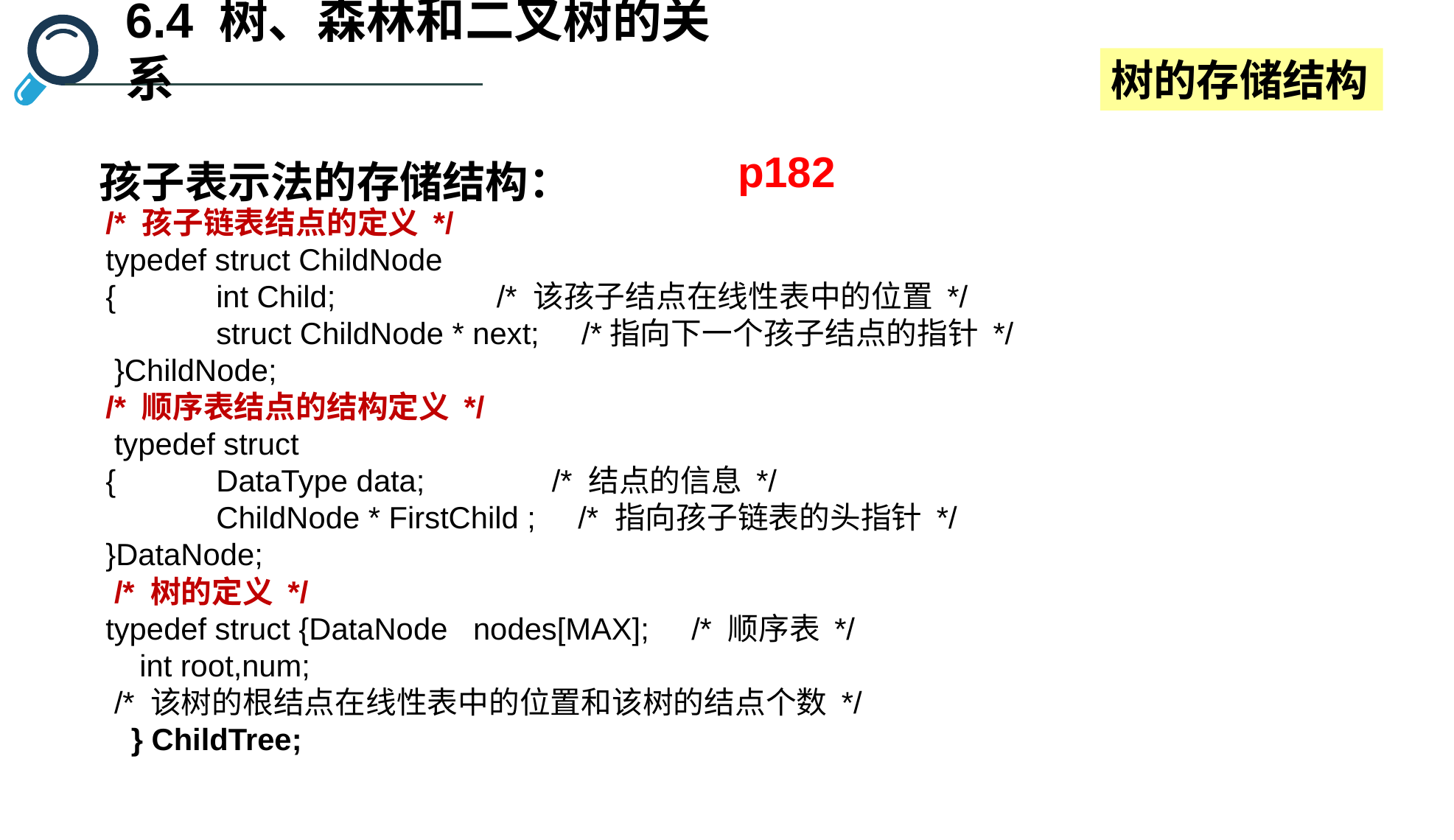

6.4 树、森林和二叉树的关系
树的存储结构
p182
孩子表示法的存储结构：
/* 孩子链表结点的定义 */
typedef struct ChildNode
{	int Child;                   /* 该孩子结点在线性表中的位置 */
	struct ChildNode * next;     /*指向下一个孩子结点的指针 */
 }ChildNode;
/* 顺序表结点的结构定义 */
 typedef struct
{	DataType data;               /* 结点的信息 */
	ChildNode * FirstChild ;     /* 指向孩子链表的头指针 */
}DataNode;
 /* 树的定义 */
typedef struct {DataNode   nodes[MAX];     /* 顺序表 */
    int root,num;
 /* 该树的根结点在线性表中的位置和该树的结点个数 */
   } ChildTree;